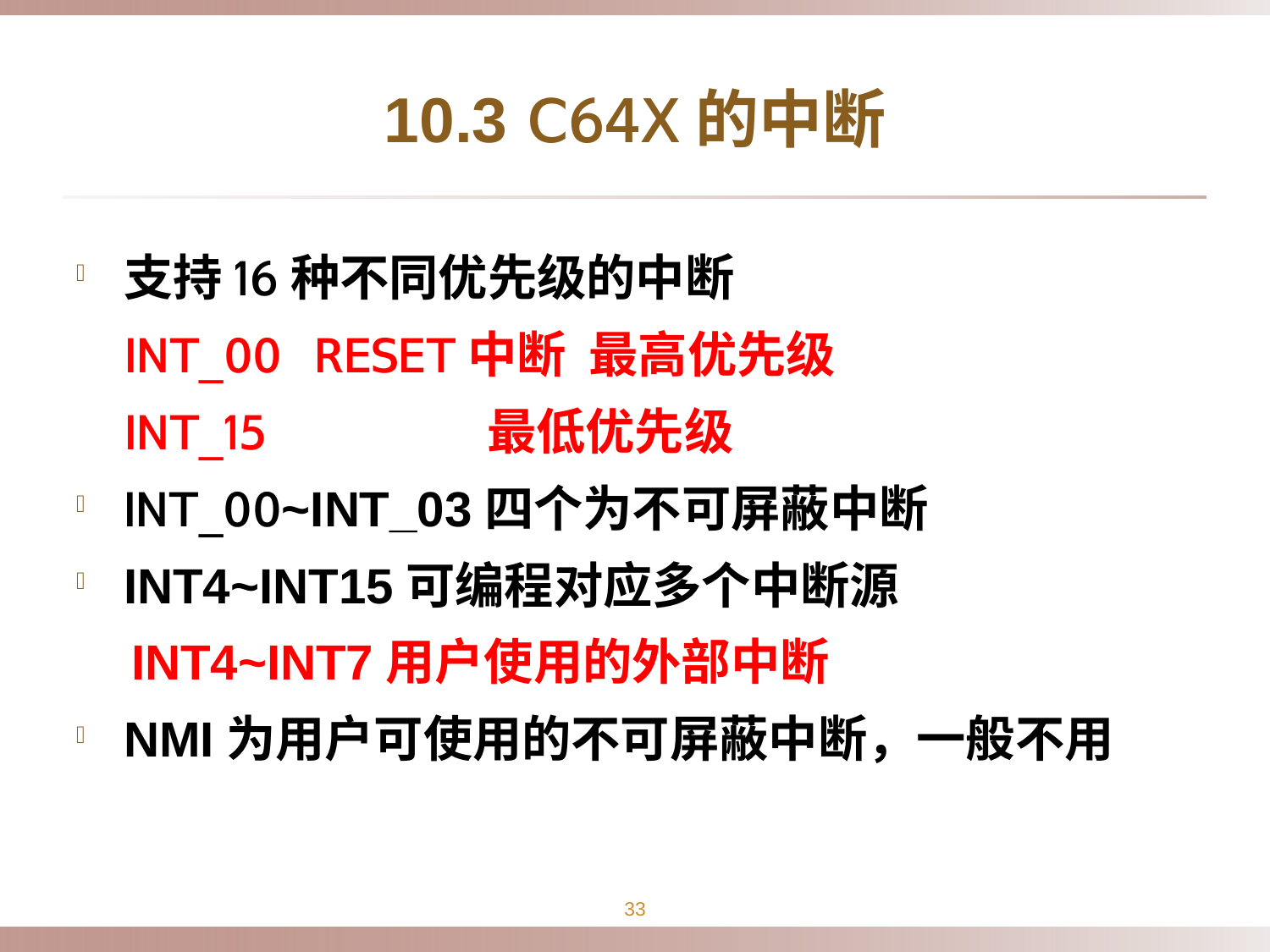

# 10.3 C64X的中断
支持16种不同优先级的中断
   INT_00  RESET中断  最高优先级
   INT_15             最低优先级
INT_00~INT_03四个为不可屏蔽中断
INT4~INT15可编程对应多个中断源
    INT4~INT7用户使用的外部中断
NMI为用户可使用的不可屏蔽中断，一般不用

33